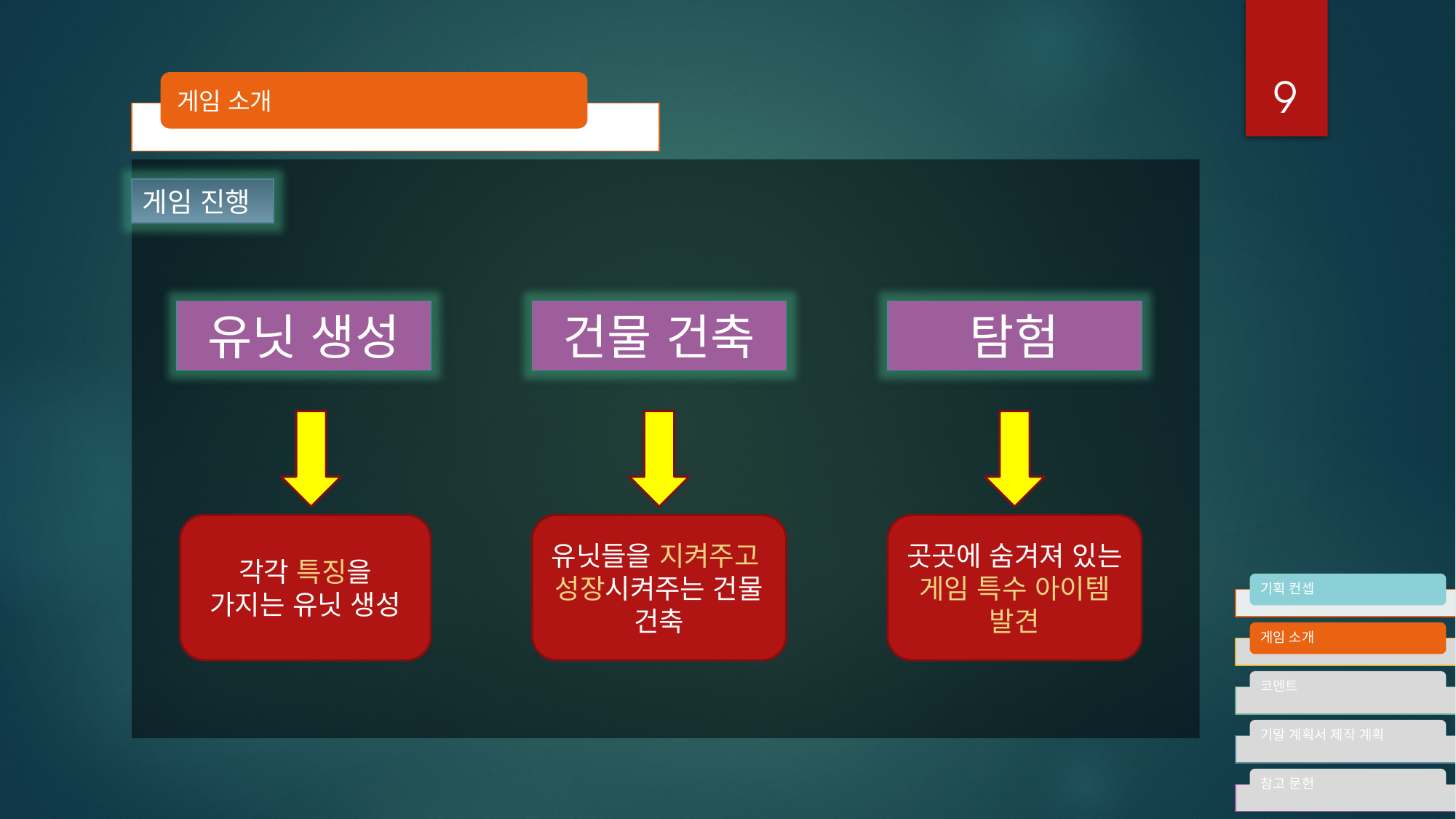

9

게임 소개

게임 진행
탐험
건물 건축
유닛 생성

각각 특징을 가지는 유닛 생성
유닛들을 지켜주고
성장시켜주는 건물 건축
곳곳에 숨겨져 있는 게임 특수 아이템 발견
기획 컨셉
게임 소개
코멘트
기말 계획서 제작 계획
참고 문헌